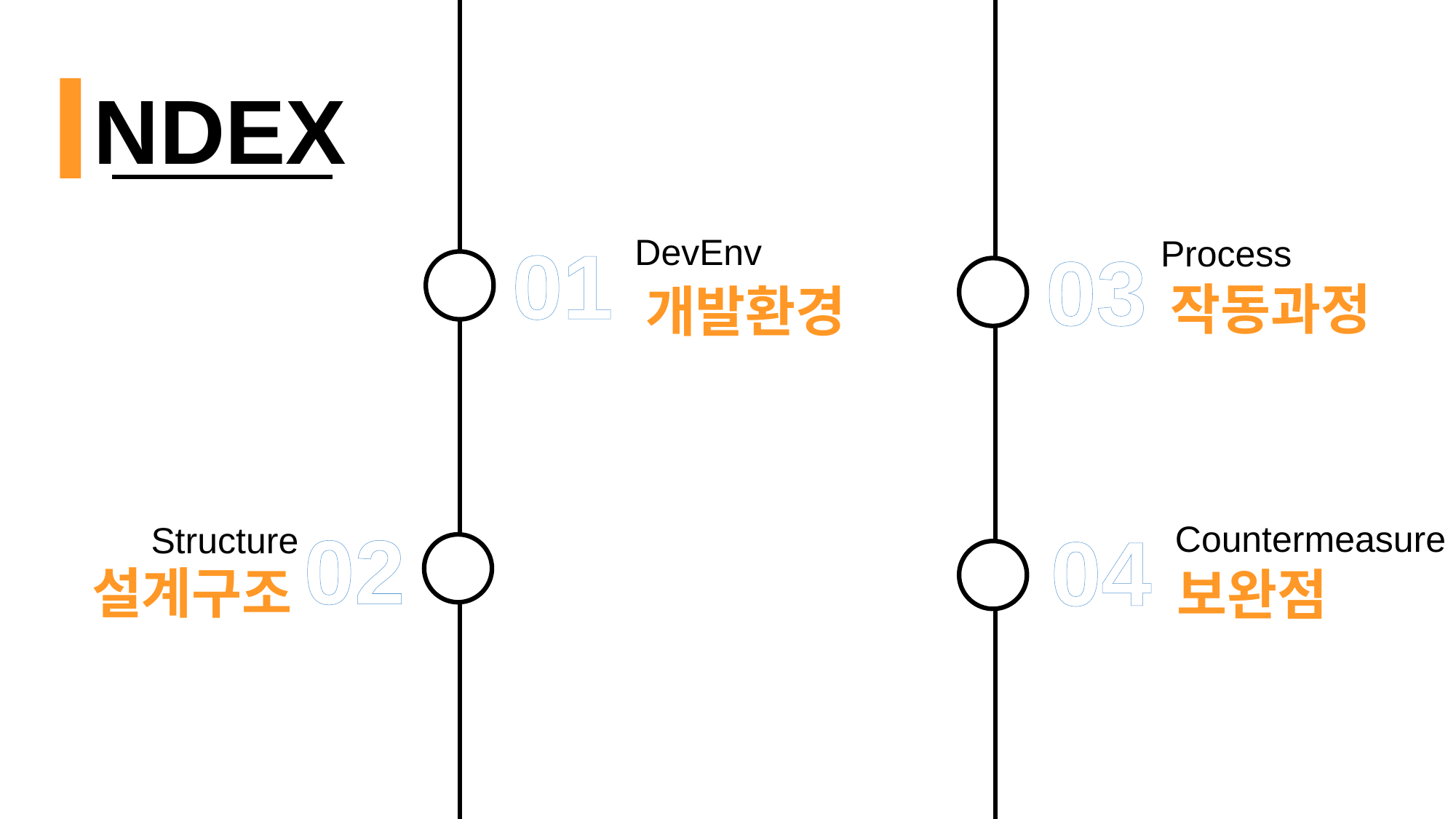

I
NDEX
01
DevEnv
개발환경
Process
작동과정
03

02
04
Countermeasure
보완점
Structure
설계구조